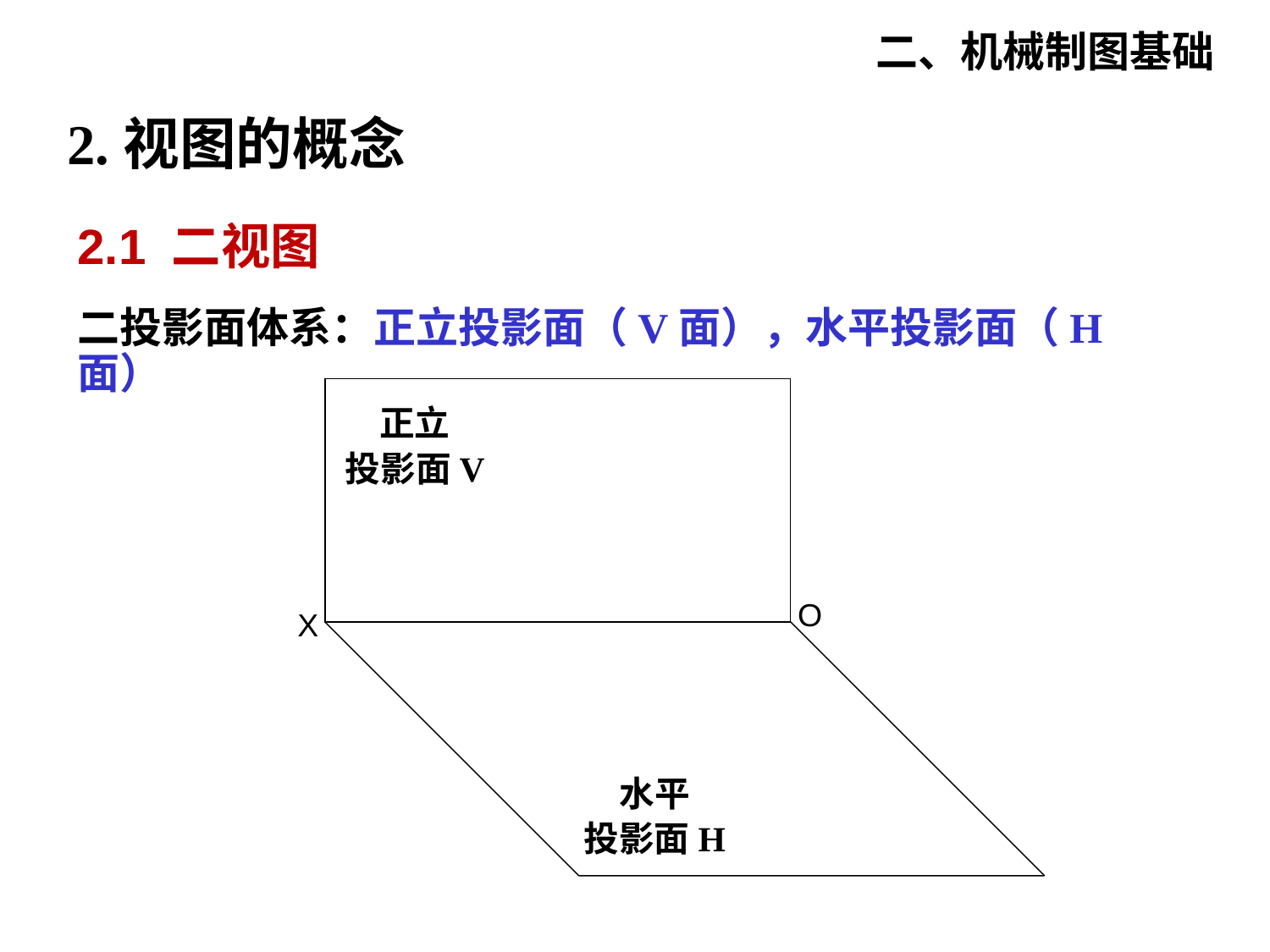

二、机械制图基础
# 2.视图的概念
2.1 二视图
二投影面体系：正立投影面（V面），水平投影面（H面）

正立
投影面V

水平
投影面H

O
X